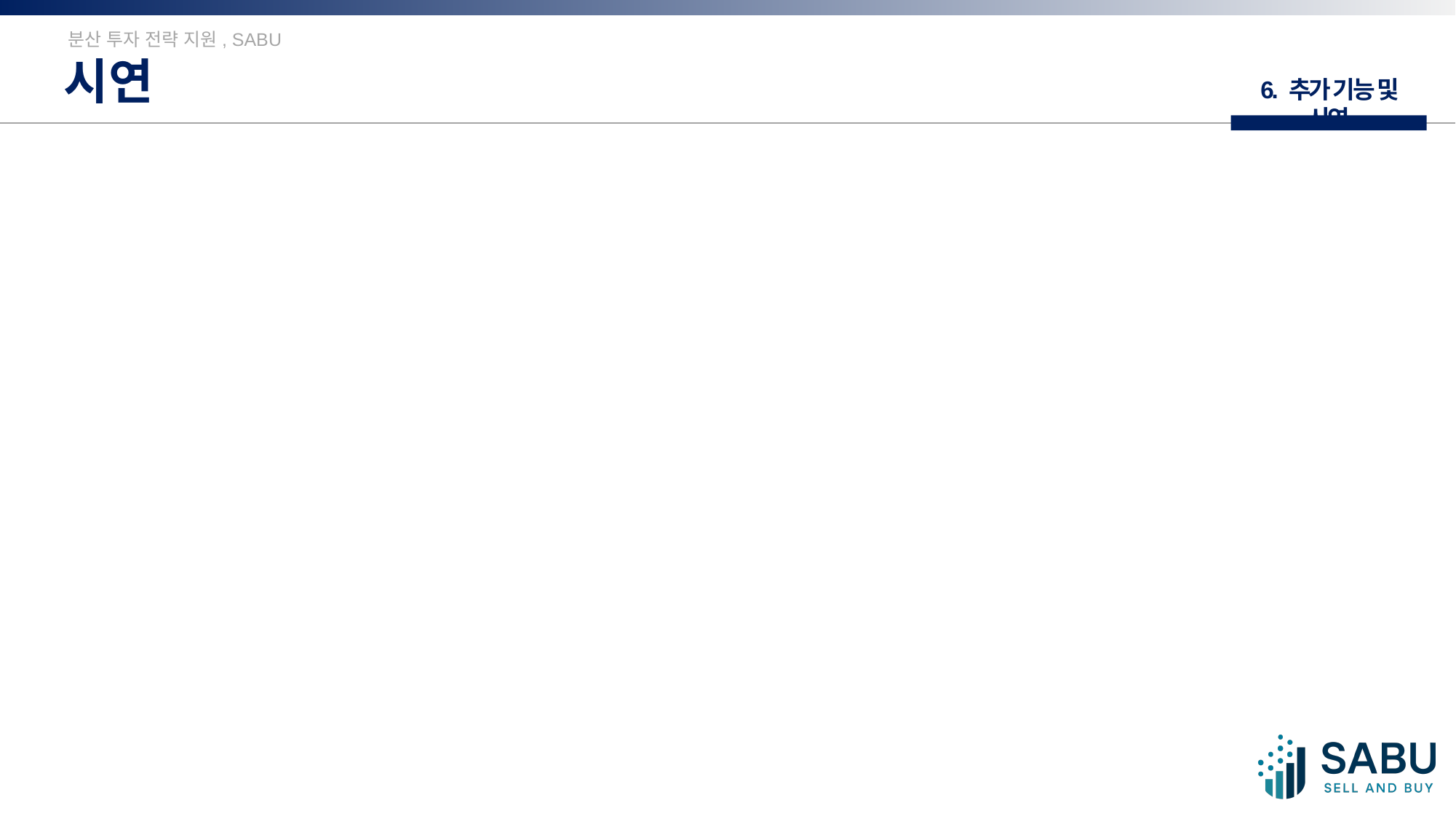

분산 투자 전략 지원, SABU
시연
6. 추가 기능 및 시연